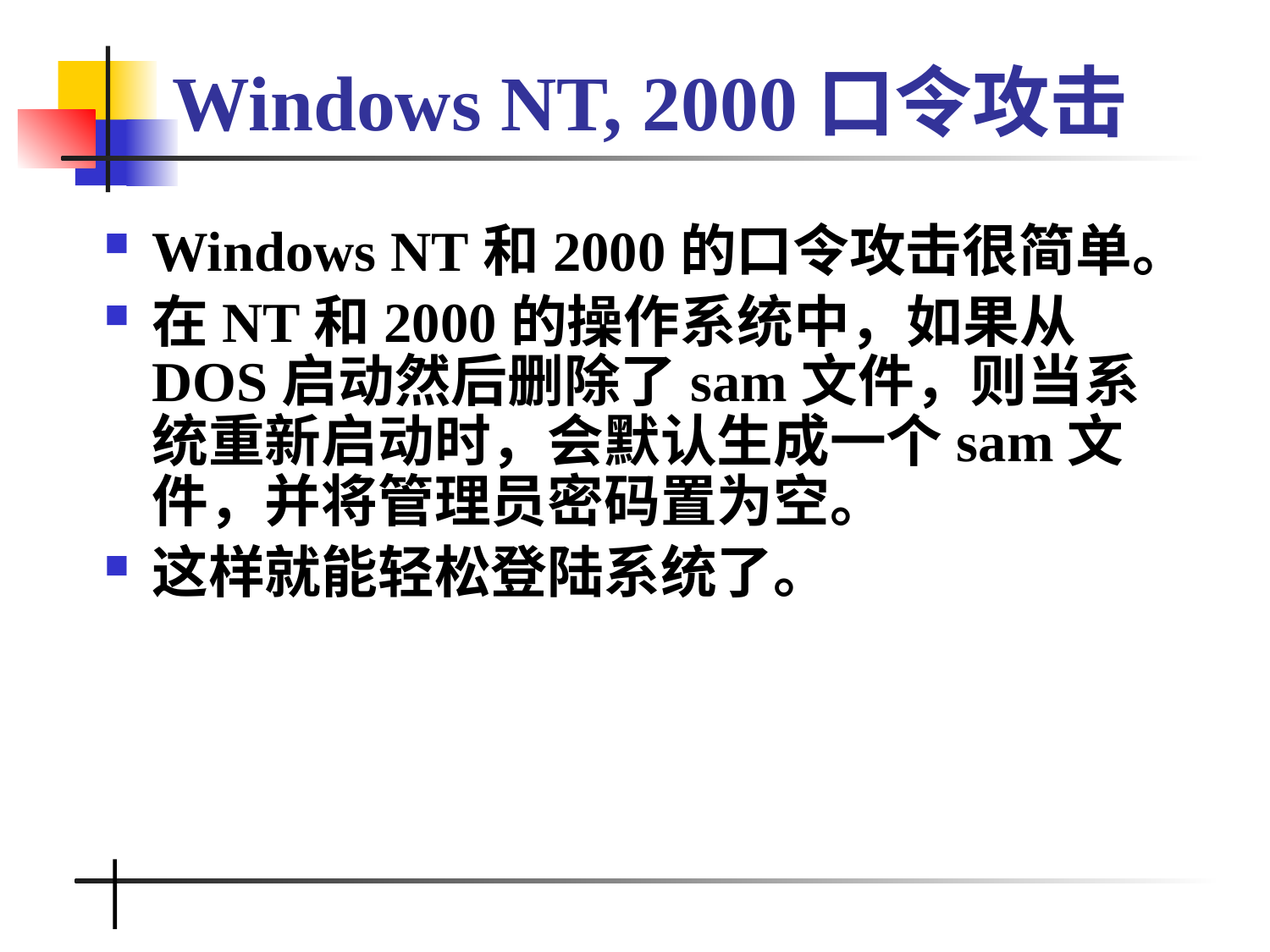

# Windows NT, 2000口令攻击
Windows NT和2000的口令攻击很简单。
在NT和2000的操作系统中，如果从DOS启动然后删除了sam文件，则当系统重新启动时，会默认生成一个sam文件，并将管理员密码置为空。
这样就能轻松登陆系统了。